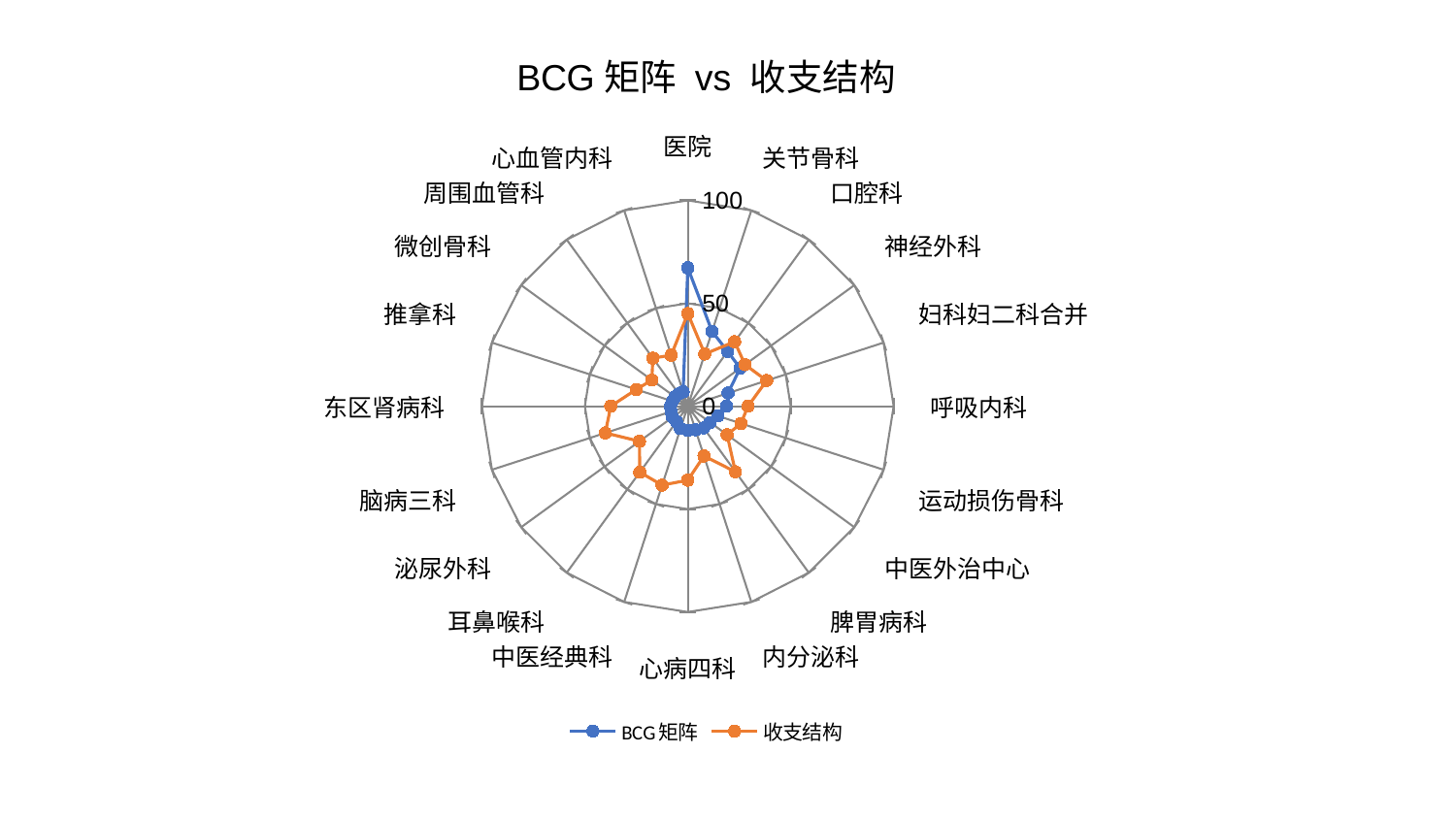

### Chart: BCG矩阵 vs 收支结构

| Category | BCG矩阵 | 收支结构 |
|---|---|---|
| 医院 | 67.2301164111341 | 45.03538240070086 |
| 关节骨科 | 38.201381910240535 | 26.691426555512226 |
| 口腔科 | 32.962739681331904 | 38.74865497860706 |
| 神经外科 | 31.462606449783298 | 34.38075789133913 |
| 妇科妇二科合并 | 20.59549712620687 | 40.283357567473395 |
| 呼吸内科 | 18.76315254779763 | 29.3096112973754 |
| 运动损伤骨科 | 15.408085295421557 | 27.16167020409879 |
| 中医外治中心 | 13.485119937171937 | 23.653551781239162 |
| 脾胃病科 | 13.072650875378374 | 39.4063471339369 |
| 内分泌科 | 12.044522831306297 | 25.489715515041823 |
| 心病四科 | 11.788009733163749 | 35.94381037188743 |
| 中医经典科 | 11.47700917388848 | 40.35012494608849 |
| 耳鼻喉科 | 9.350444093169967 | 39.66808276242008 |
| 泌尿外科 | 9.150655061840142 | 29.013165954758666 |
| 脑病三科 | 8.545106777059587 | 42.10706874940177 |
| 东区肾病科 | 8.410644276792883 | 37.404946674628604 |
| 推拿科 | 7.809833854776396 | 26.271396909491273 |
| 微创骨科 | 7.6666043522934055 | 21.586485478695504 |
| 周围血管科 | 7.391603715907706 | 28.853781835409382 |
| 心血管内科 | 7.372463419823688 | 26.073788284658438 |
83